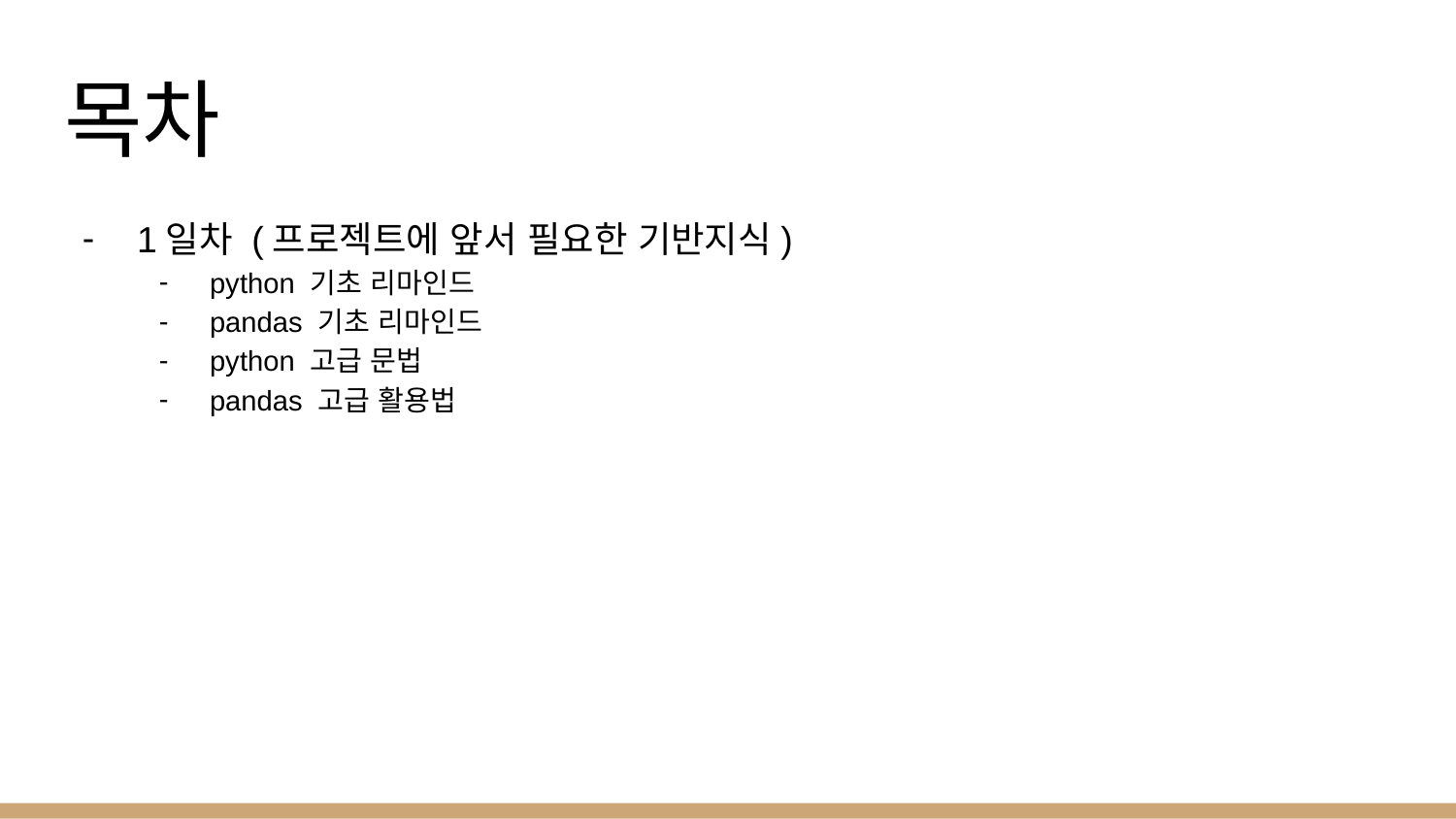

# 목차
1일차 (프로젝트에 앞서 필요한 기반지식)
python 기초 리마인드
pandas 기초 리마인드
python 고급 문법
pandas 고급 활용법